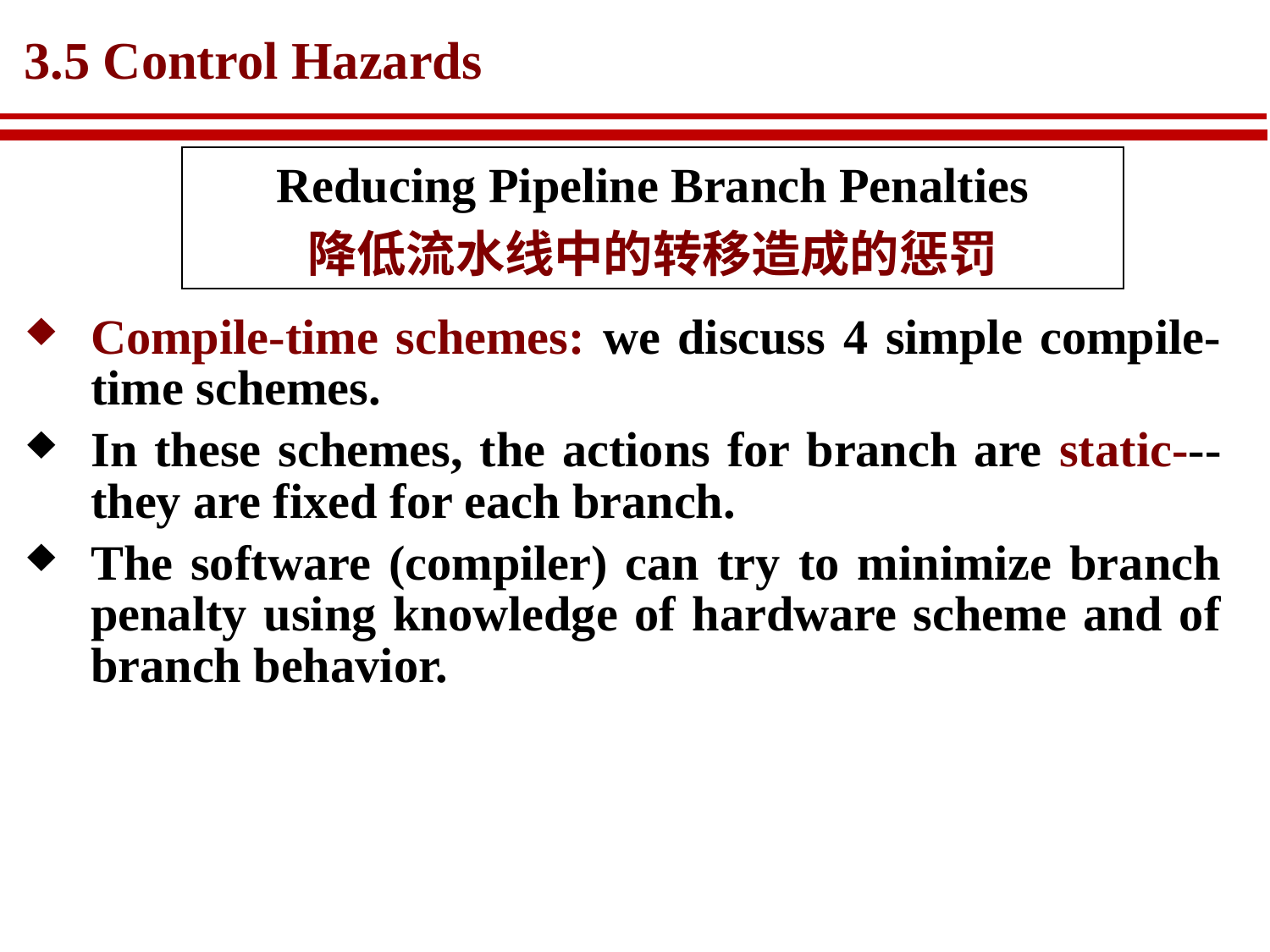

# 3.5 Control Hazards
Reducing Pipeline Branch Penalties
降低流水线中的转移造成的惩罚
Compile-time schemes: we discuss 4 simple compile-time schemes.
In these schemes, the actions for branch are static---they are fixed for each branch.
The software (compiler) can try to minimize branch penalty using knowledge of hardware scheme and of branch behavior.